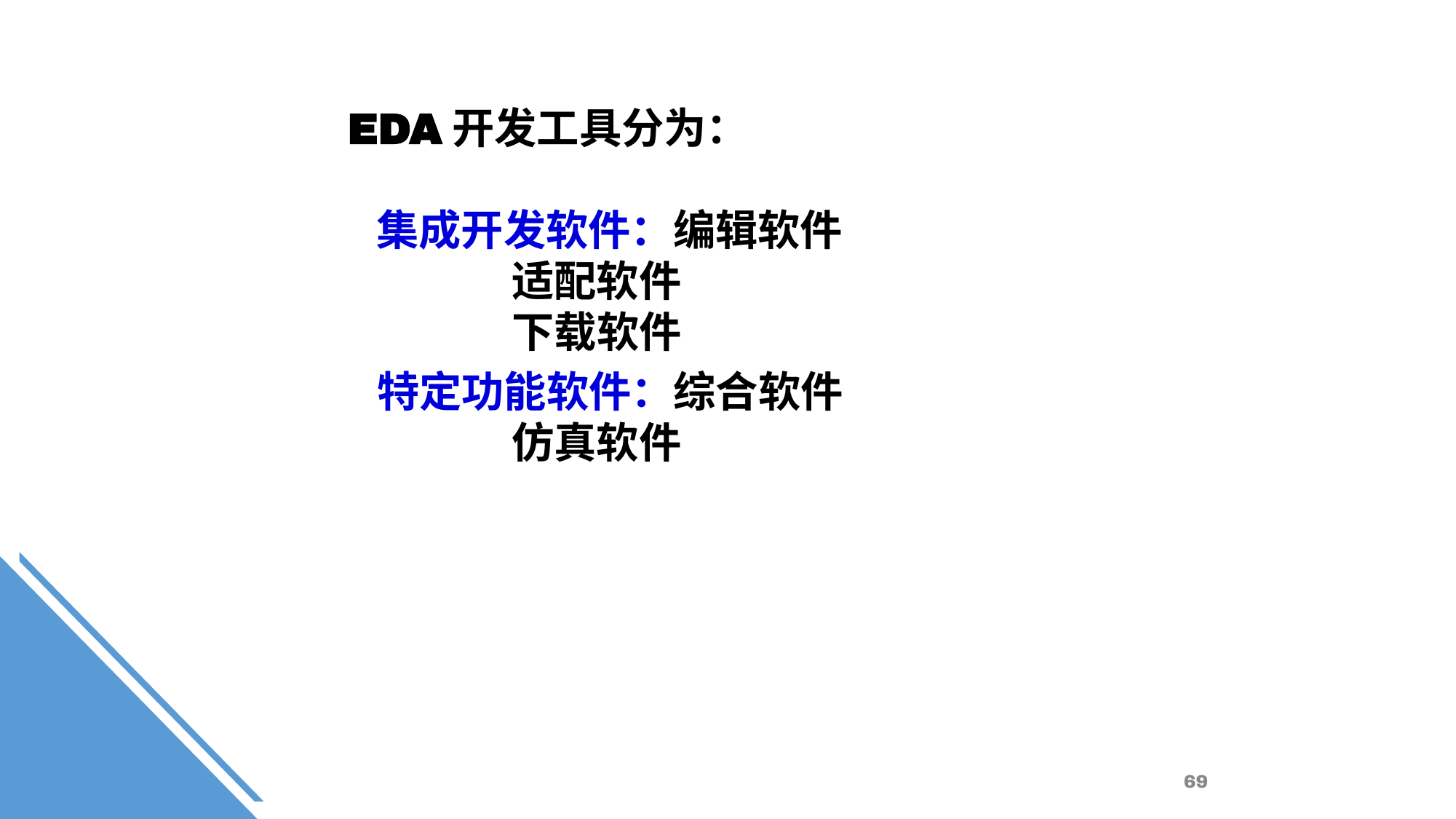

EDA开发工具分为：

  集成开发软件：编辑软件
                适配软件
                下载软件
  特定功能软件：综合软件
                仿真软件
69